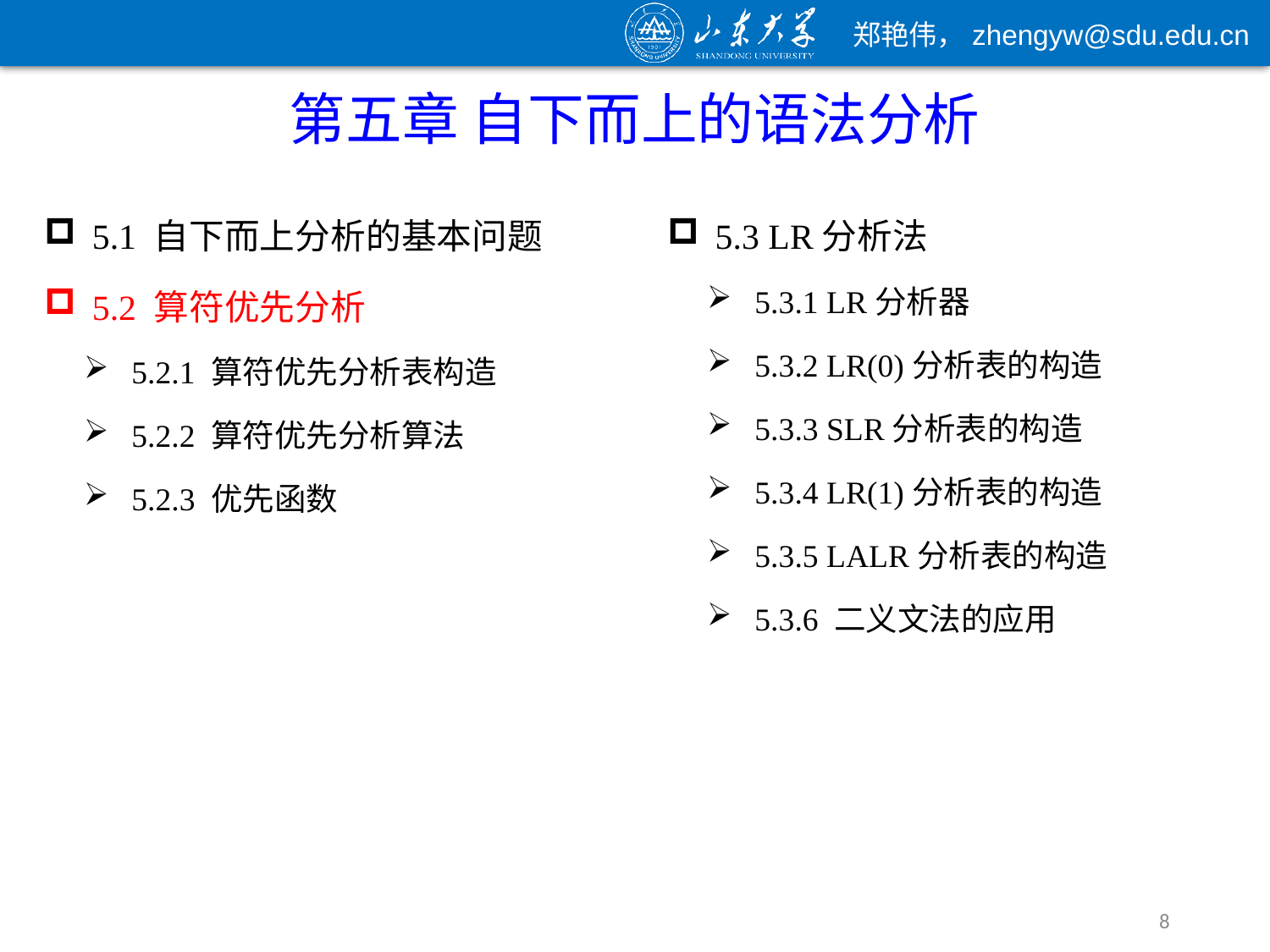

第五章 自下而上的语法分析
5.1 自下而上分析的基本问题
5.2 算符优先分析
5.2.1 算符优先分析表构造
5.2.2 算符优先分析算法
5.2.3 优先函数
5.3 LR分析法
5.3.1 LR分析器
5.3.2 LR(0)分析表的构造
5.3.3 SLR分析表的构造
5.3.4 LR(1)分析表的构造
5.3.5 LALR分析表的构造
5.3.6 二义文法的应用
8